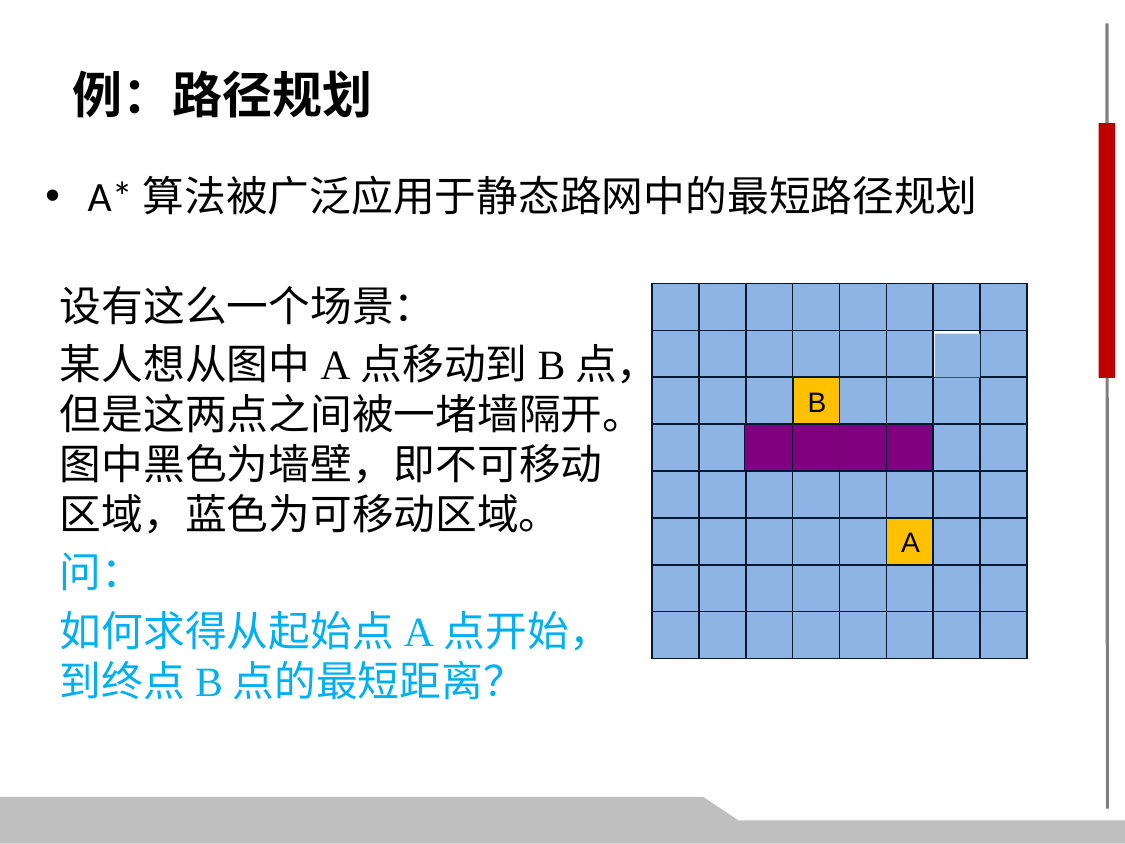

例：路径规划
A*算法被广泛应用于静态路网中的最短路径规划
设有这么一个场景：
某人想从图中A点移动到B点，但是这两点之间被一堵墙隔开。图中黑色为墙壁，即不可移动区域，蓝色为可移动区域。
问：
如何求得从起始点A点开始，到终点B点的最短距离？

B

A